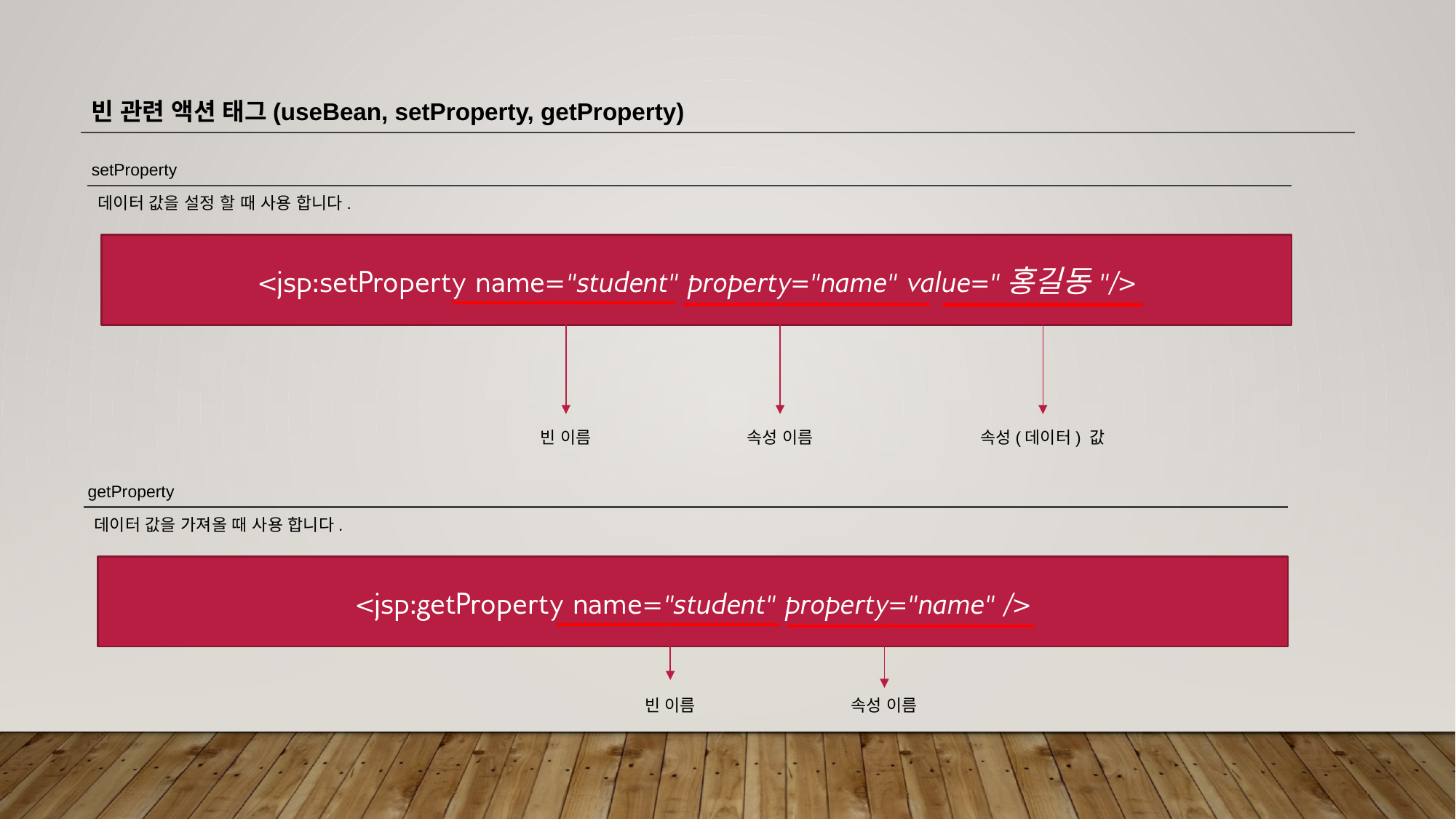

빈 관련 액션 태그(useBean, setProperty, getProperty)
setProperty
데이터 값을 설정 할 때 사용 합니다.
<jsp:setProperty name="student" property="name" value="홍길동"/>
빈 이름
속성 이름
속성(데이터) 값
getProperty
데이터 값을 가져올 때 사용 합니다.
<jsp:getProperty name="student" property="name" />
빈 이름
속성 이름